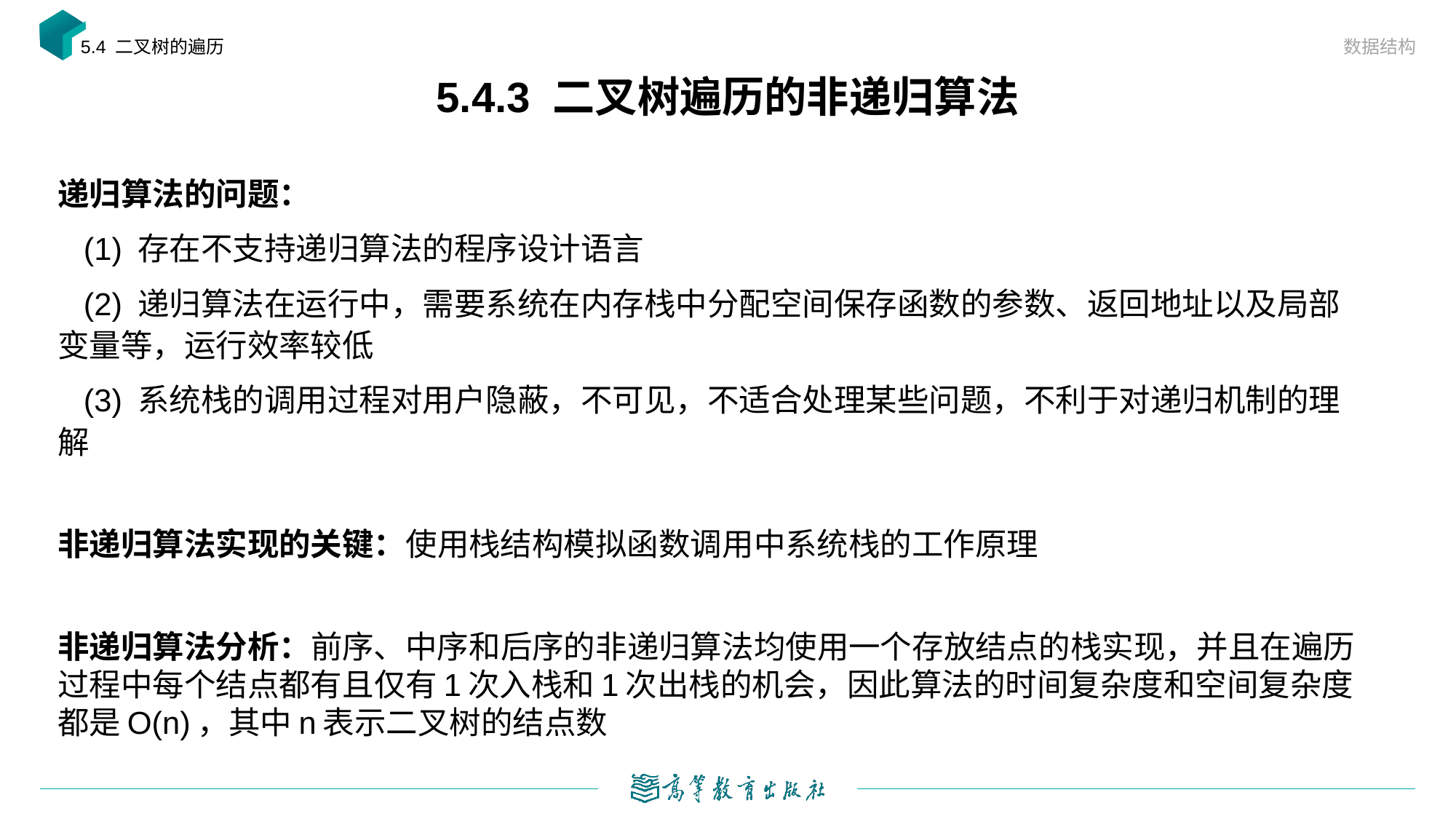

数据结构
5.4 二叉树的遍历
# 5.4.3 二叉树遍历的非递归算法
递归算法的问题：
   (1) 存在不支持递归算法的程序设计语言
   (2) 递归算法在运行中，需要系统在内存栈中分配空间保存函数的参数、返回地址以及局部变量等，运行效率较低
   (3) 系统栈的调用过程对用户隐蔽，不可见，不适合处理某些问题，不利于对递归机制的理解

非递归算法实现的关键：使用栈结构模拟函数调用中系统栈的工作原理

非递归算法分析：前序、中序和后序的非递归算法均使用一个存放结点的栈实现，并且在遍历过程中每个结点都有且仅有1次入栈和1次出栈的机会，因此算法的时间复杂度和空间复杂度都是O(n)，其中n表示二叉树的结点数